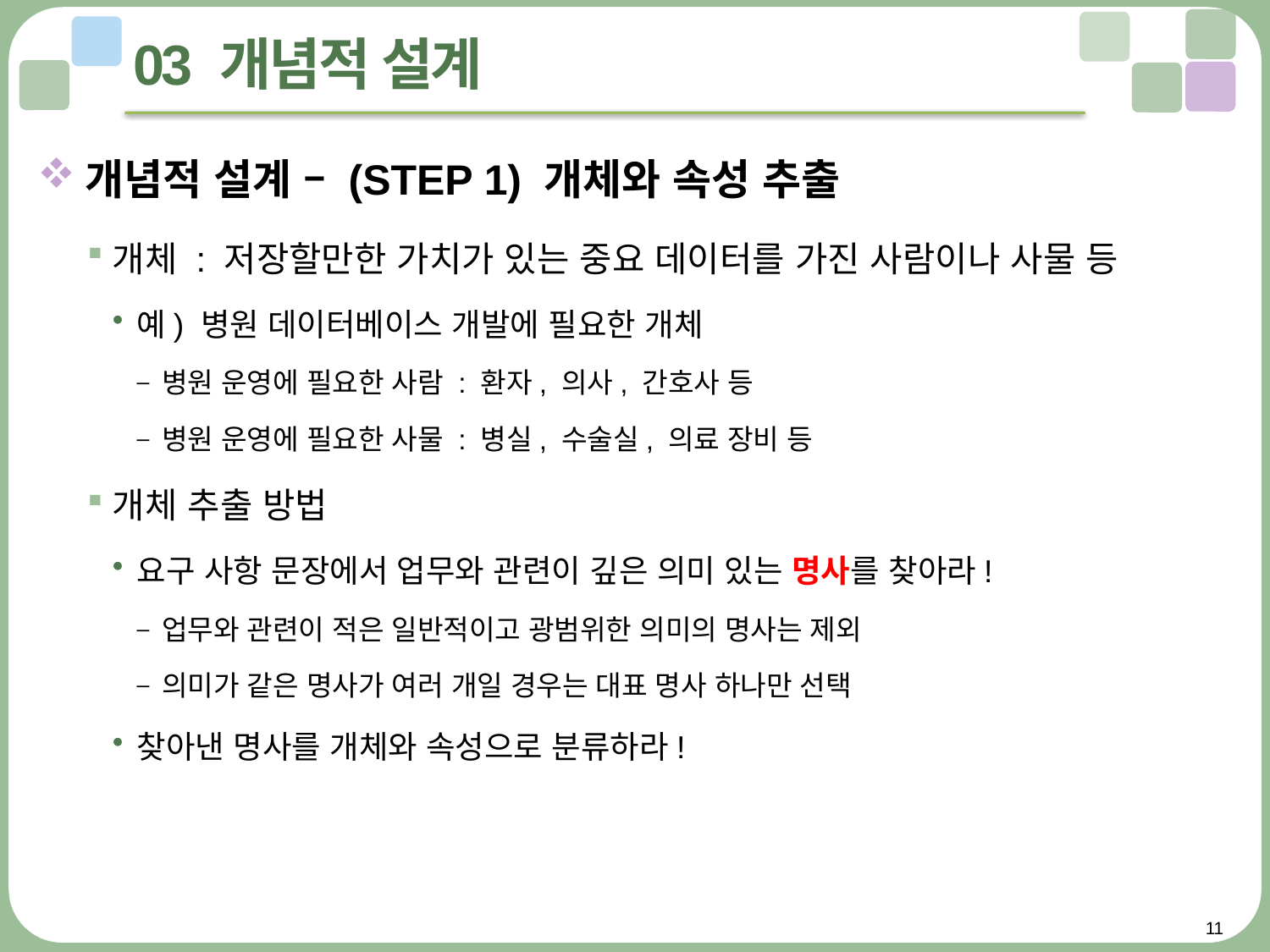

# 03 개념적 설계
개념적 설계 – (STEP 1) 개체와 속성 추출
개체 : 저장할만한 가치가 있는 중요 데이터를 가진 사람이나 사물 등
예) 병원 데이터베이스 개발에 필요한 개체
병원 운영에 필요한 사람 : 환자, 의사, 간호사 등
병원 운영에 필요한 사물 : 병실, 수술실, 의료 장비 등
개체 추출 방법
요구 사항 문장에서 업무와 관련이 깊은 의미 있는 명사를 찾아라!
업무와 관련이 적은 일반적이고 광범위한 의미의 명사는 제외
의미가 같은 명사가 여러 개일 경우는 대표 명사 하나만 선택
찾아낸 명사를 개체와 속성으로 분류하라!